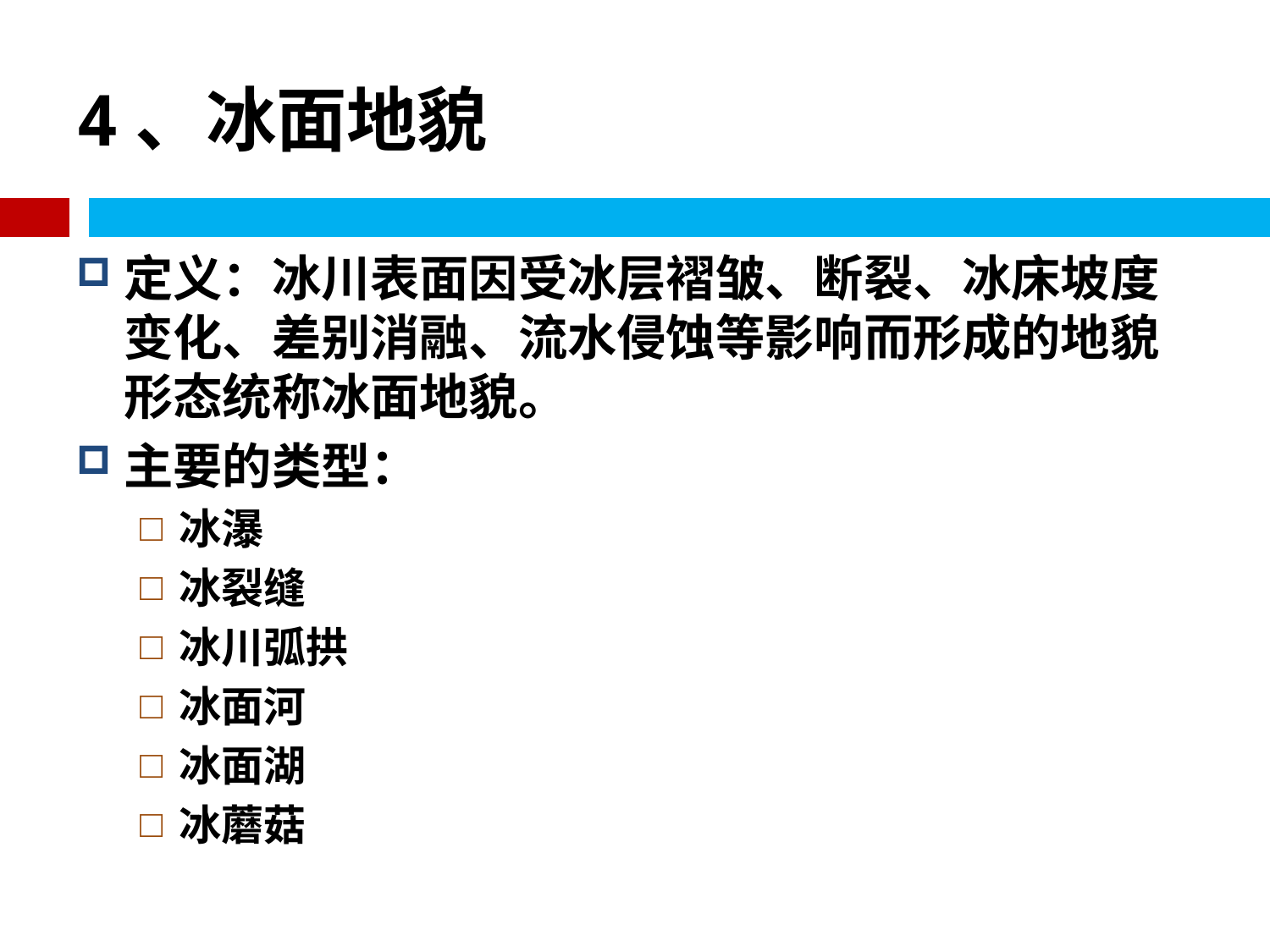

# 4、冰面地貌
定义：冰川表面因受冰层褶皱、断裂、冰床坡度变化、差别消融、流水侵蚀等影响而形成的地貌形态统称冰面地貌。
主要的类型：
冰瀑
冰裂缝
冰川弧拱
冰面河
冰面湖
冰蘑菇